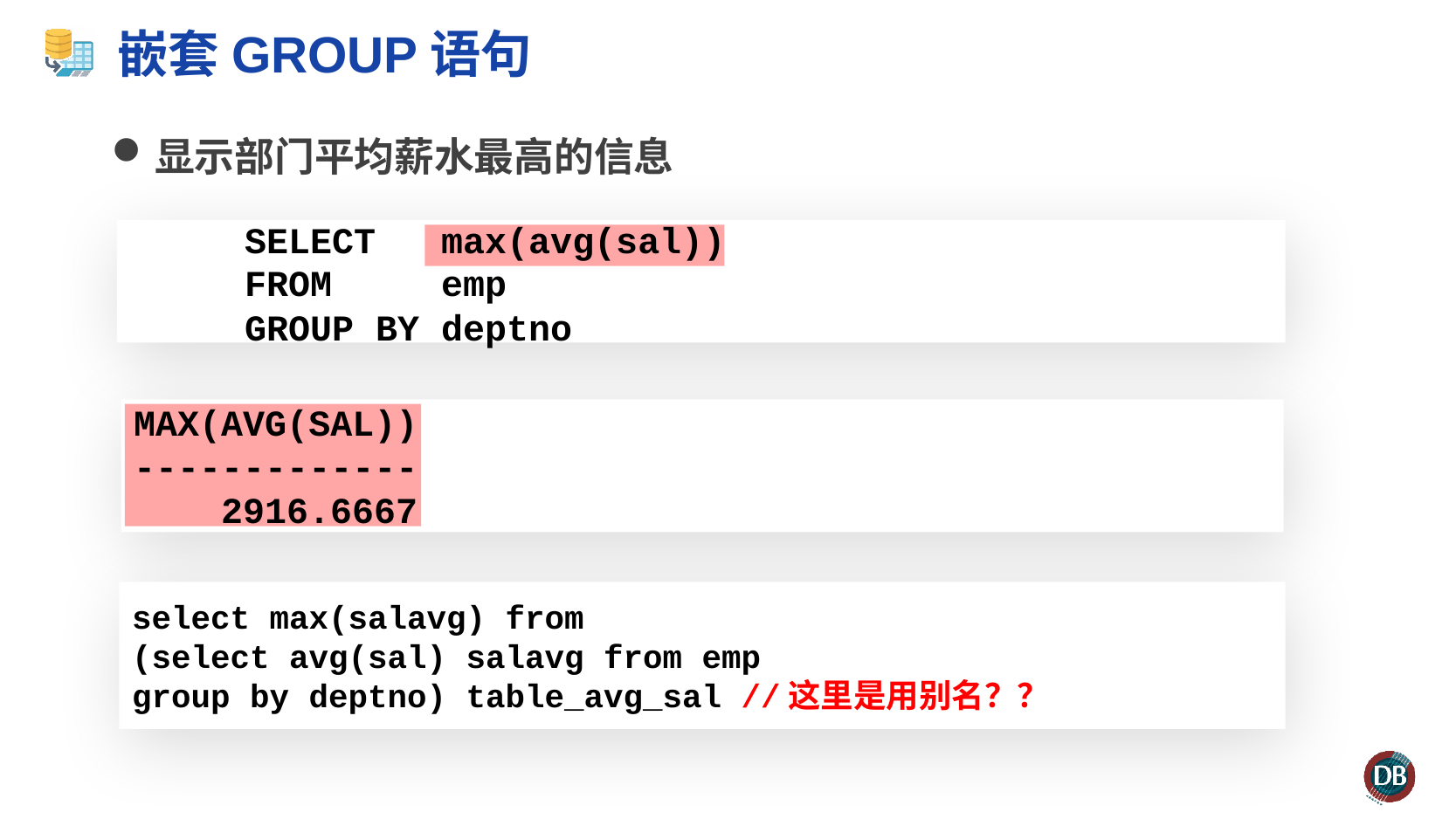

# 嵌套GROUP语句
显示部门平均薪水最高的信息
     SELECT   max(avg(sal))
     FROM     emp
     GROUP BY deptno

MAX(AVG(SAL))
-------------
    2916.6667

select max(salavg) from
(select avg(sal) salavg from emp
group by deptno) table_avg_sal //这里是用别名？？